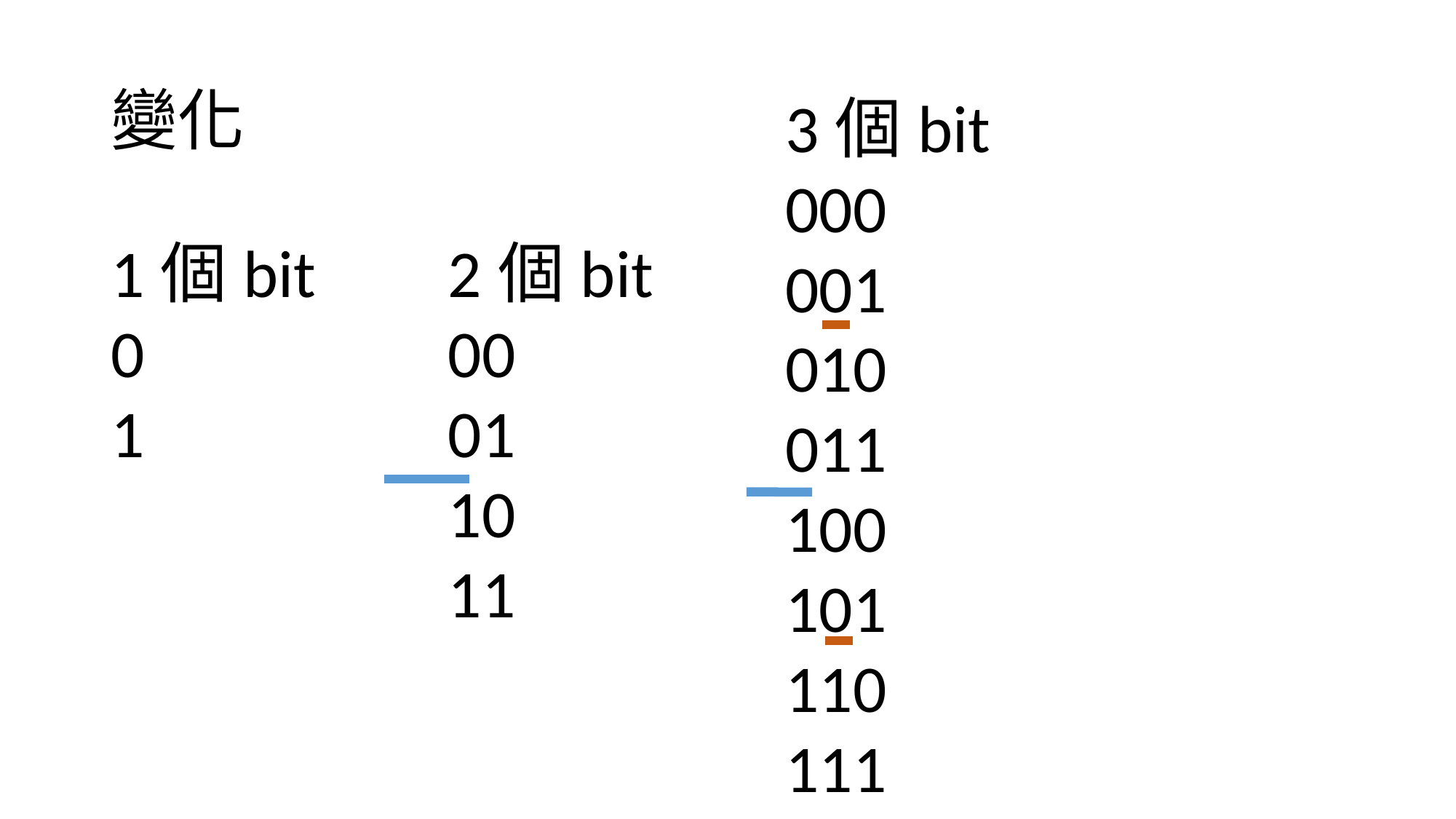

# 變化
3個bit
000
001
010
011
100
101
110
111
1個bit
0
1
2個bit
00
01
10
11